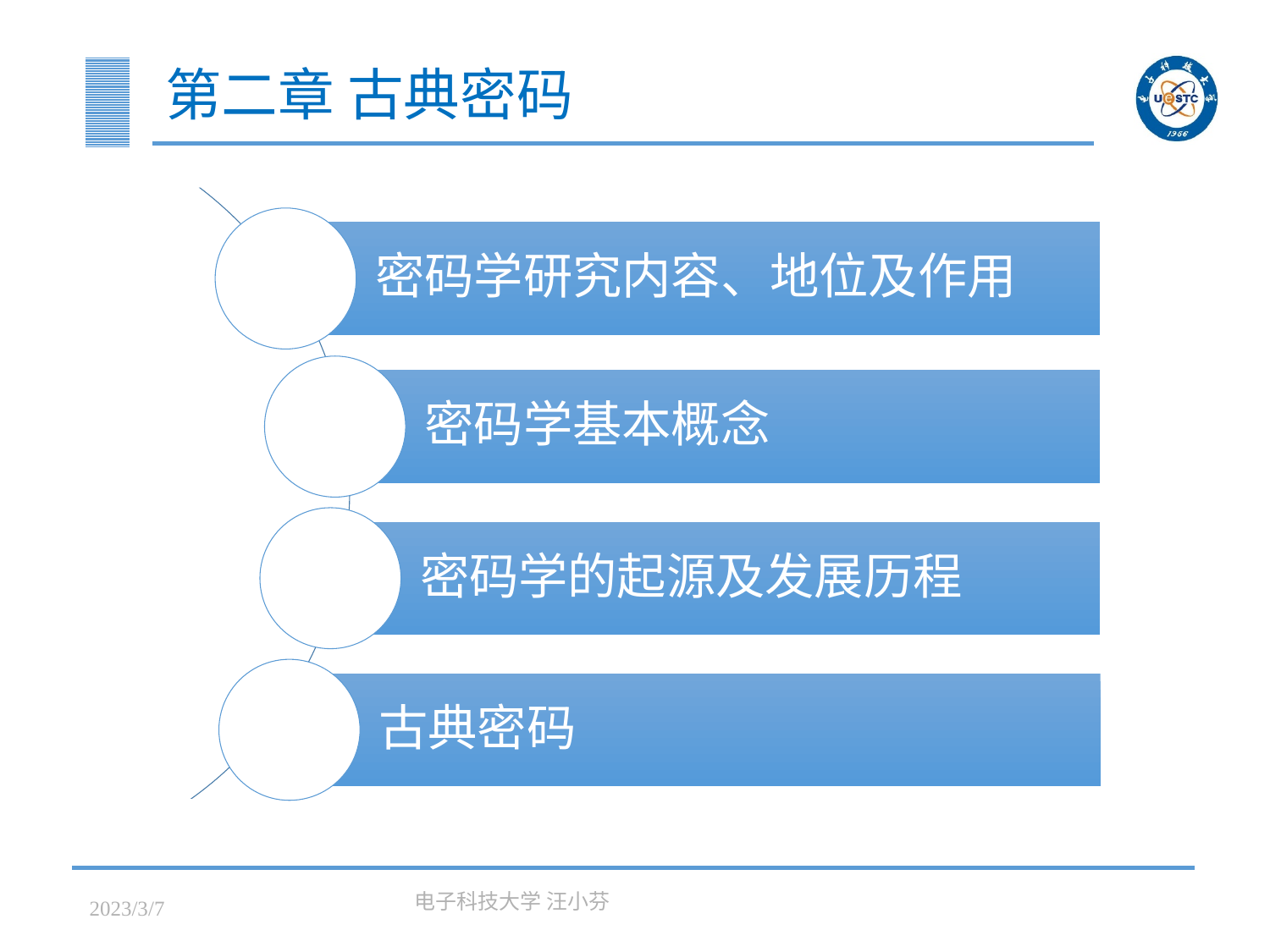

# 第二章 古典密码

密码学研究内容、地位及作用

密码学基本概念

密码学的起源及发展历程

古典密码
2023/3/7
电子科技大学 汪小芬